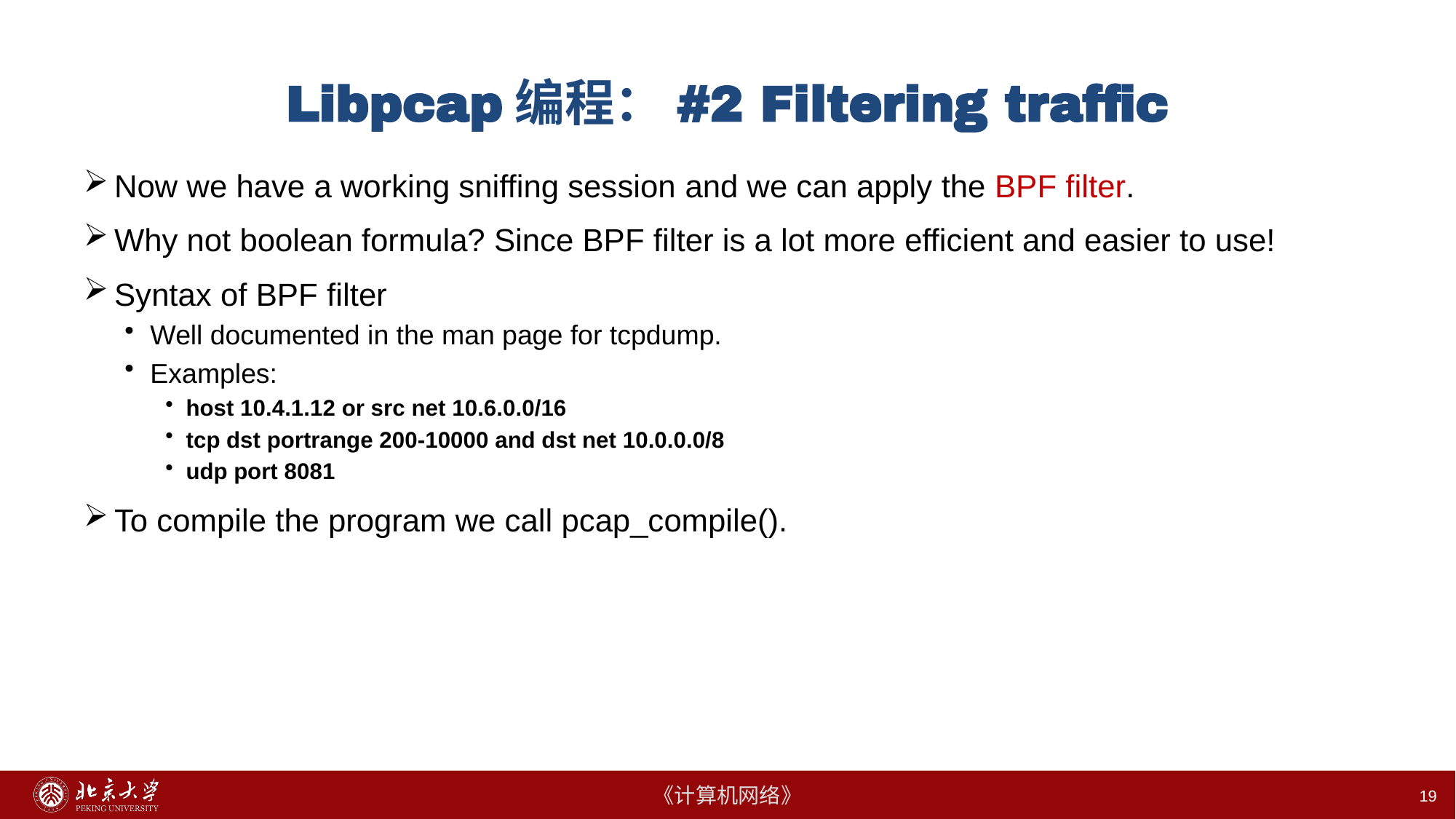

# Libpcap编程：#2 Filtering traffic
Now we have a working sniffing session and we can apply the BPF filter.
Why not boolean formula? Since BPF filter is a lot more efficient and easier to use!
Syntax of BPF filter
Well documented in the man page for tcpdump.
Examples:
host 10.4.1.12 or src net 10.6.0.0/16
tcp dst portrange 200-10000 and dst net 10.0.0.0/8
udp port 8081
To compile the program we call pcap_compile().
19